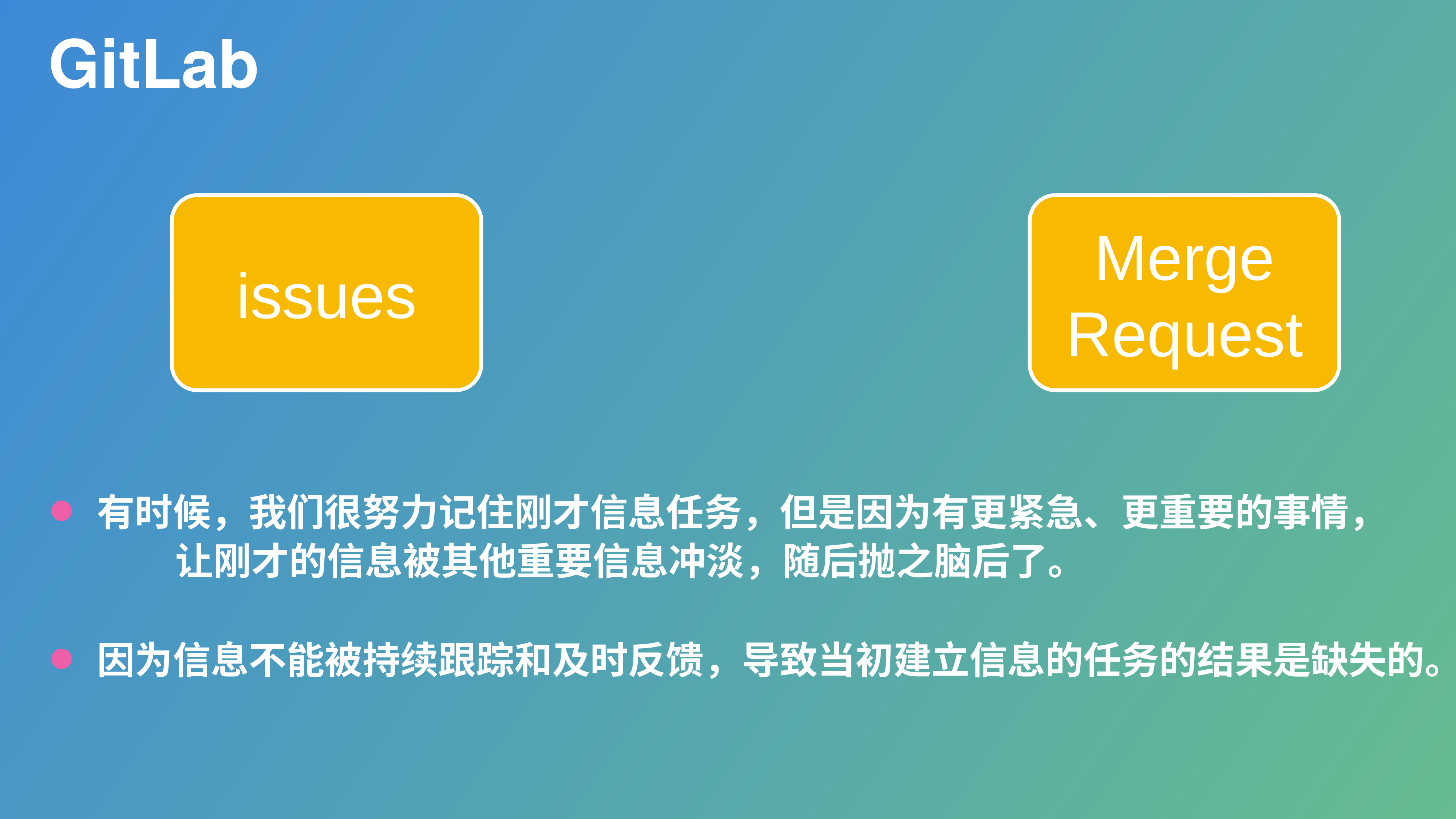

GitLab
issues
Merge Request
有时候，我们很努力记住刚才信息任务，但是因为有更紧急、更重要的事情，

让刚才的信息被其他重要信息冲淡，随后抛之脑后了。
因为信息不能被持续跟踪和及时反馈，导致当初建立信息的任务的结果是缺失的。